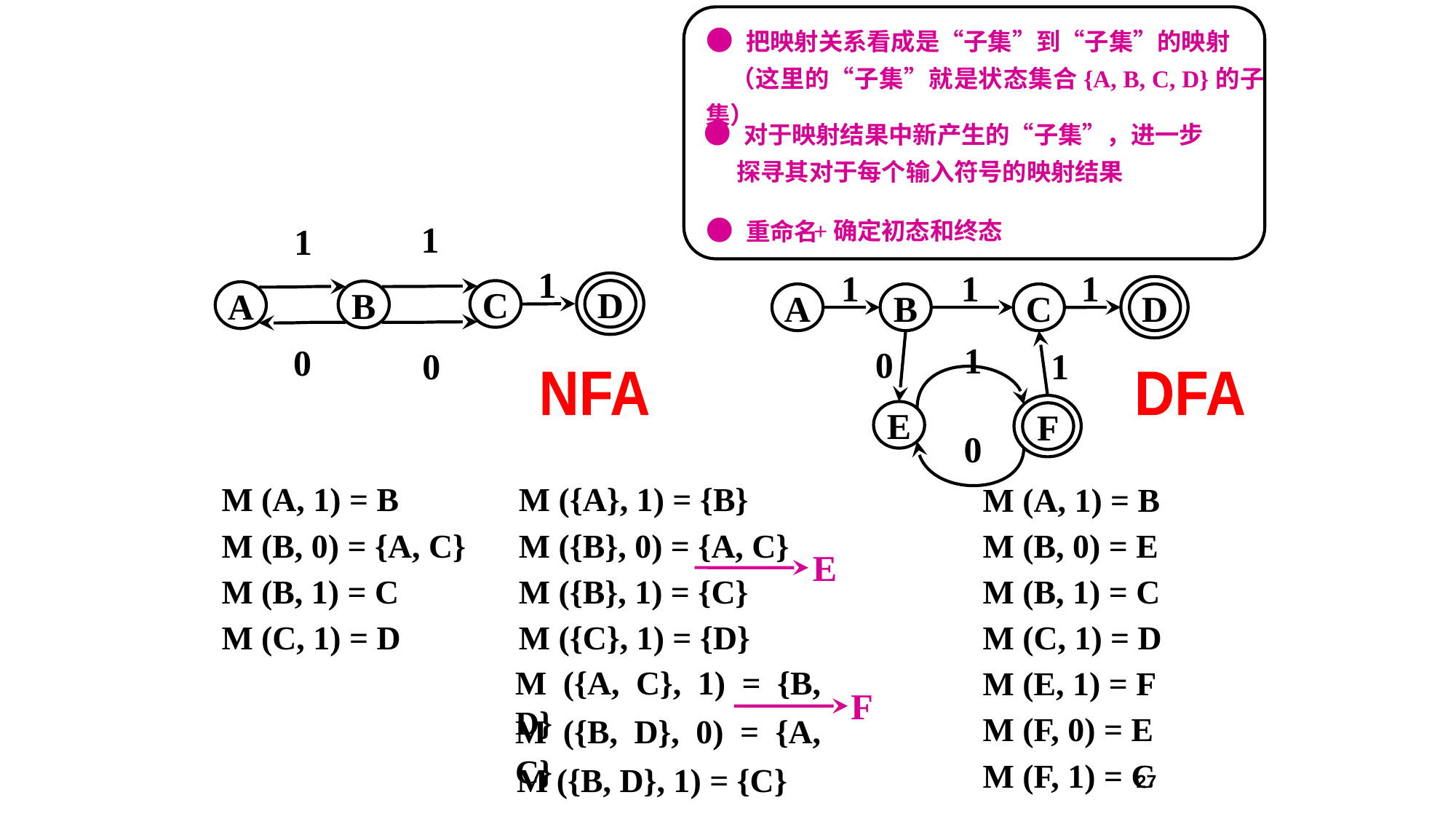

● 把映射关系看成是“子集”到“子集”的映射
   （这里的“子集”就是状态集合{A, B, C, D}的子集）
● 对于映射结果中新产生的“子集”，进一步
     探寻其对于每个输入符号的映射结果
● 重命名
+确定初态和终态
1
1
1

D
C
B
A
0
0
1
1
1

A
B
C
D
1
0
1

E
F
0
NFA
DFA
M (A, 1) = B
M (B, 0) = {A, C}
M (B, 1) = C
M (C, 1) = D
M ({A}, 1) = {B}
M ({B}, 0) = {A, C}
M ({B}, 1) = {C}
M ({C}, 1) = {D}
M (A, 1) = B
M (B, 0) = E
M (B, 1) = C
M (C, 1) = D
M (E, 1) = F
M (F, 0) = E
M (F, 1) = C
E

M ({A, C}, 1) = {B, D}
F
M ({B, D}, 0) = {A, C}

M ({B, D}, 1) = {C}
27